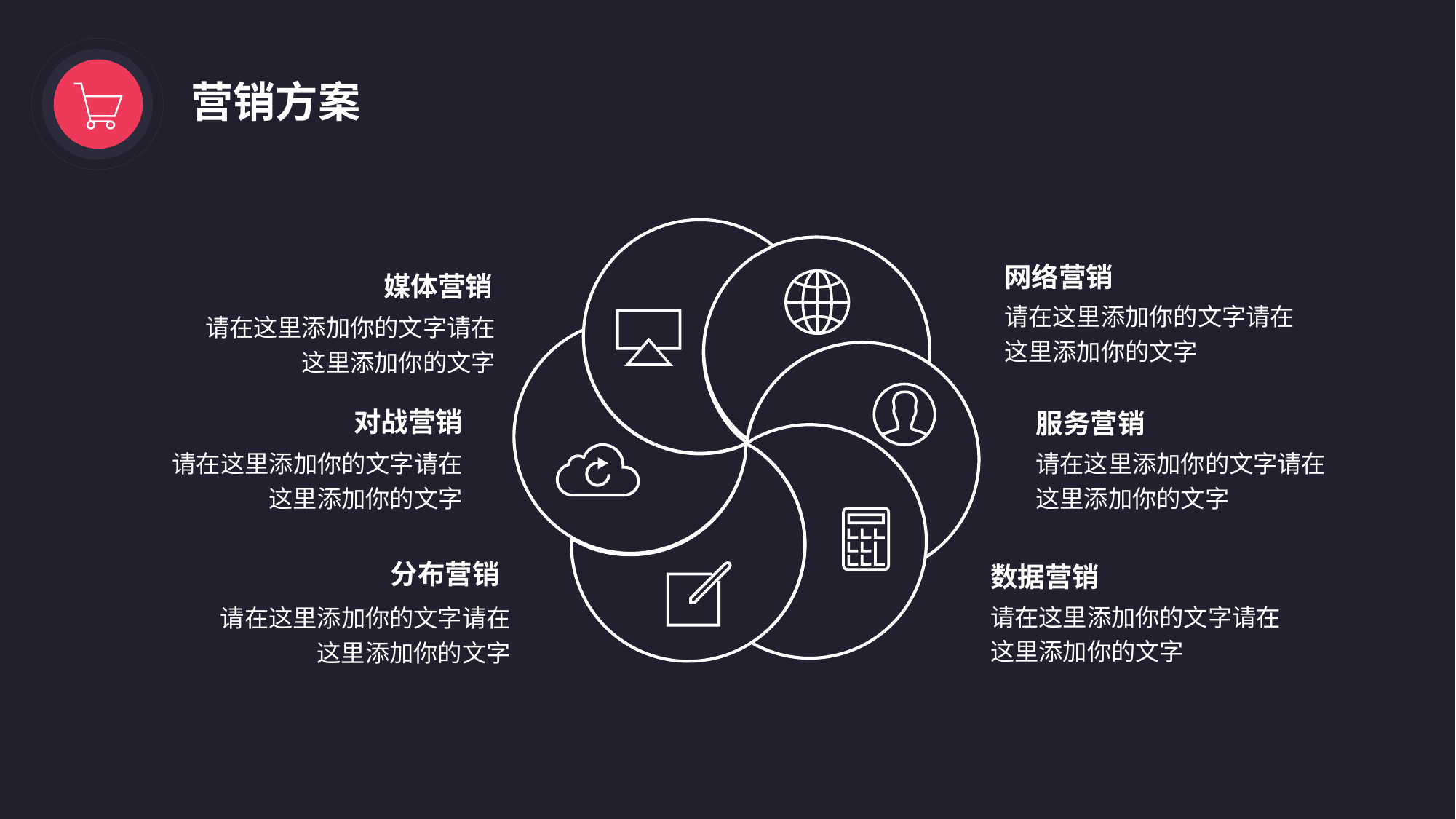

营销方案

网络营销
媒体营销

请在这里添加你的文字请在这里添加你的文字

请在这里添加你的文字请在这里添加你的文字

对战营销
服务营销
请在这里添加你的文字请在这里添加你的文字

请在这里添加你的文字请在这里添加你的文字

分布营销
数据营销

请在这里添加你的文字请在这里添加你的文字

请在这里添加你的文字请在这里添加你的文字